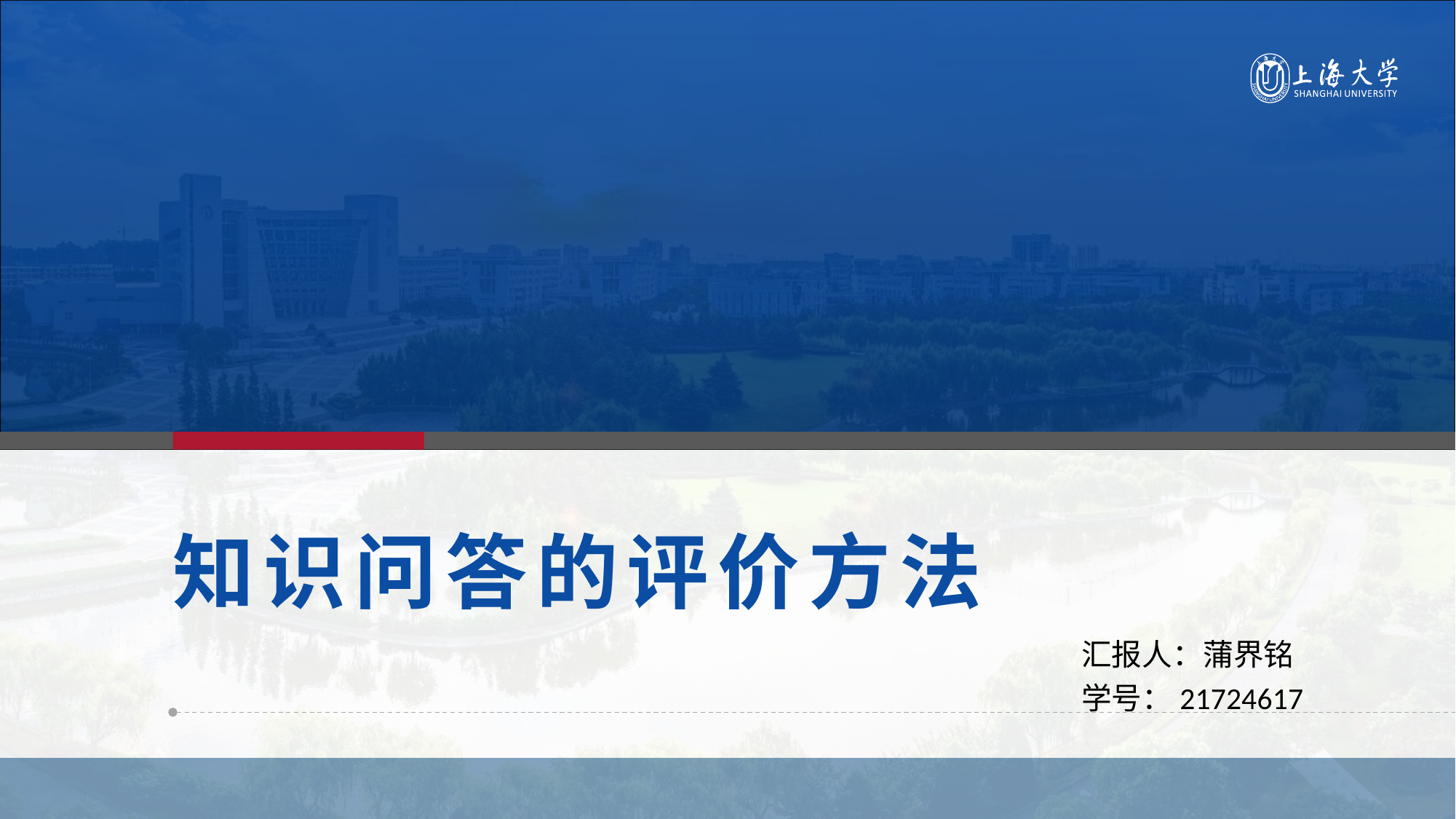

右键单击左侧缩略图→版式→选择【其他过渡页形式】
03
# 知识问答的评价方法
汇报人：蒲界铭
学号：21724617